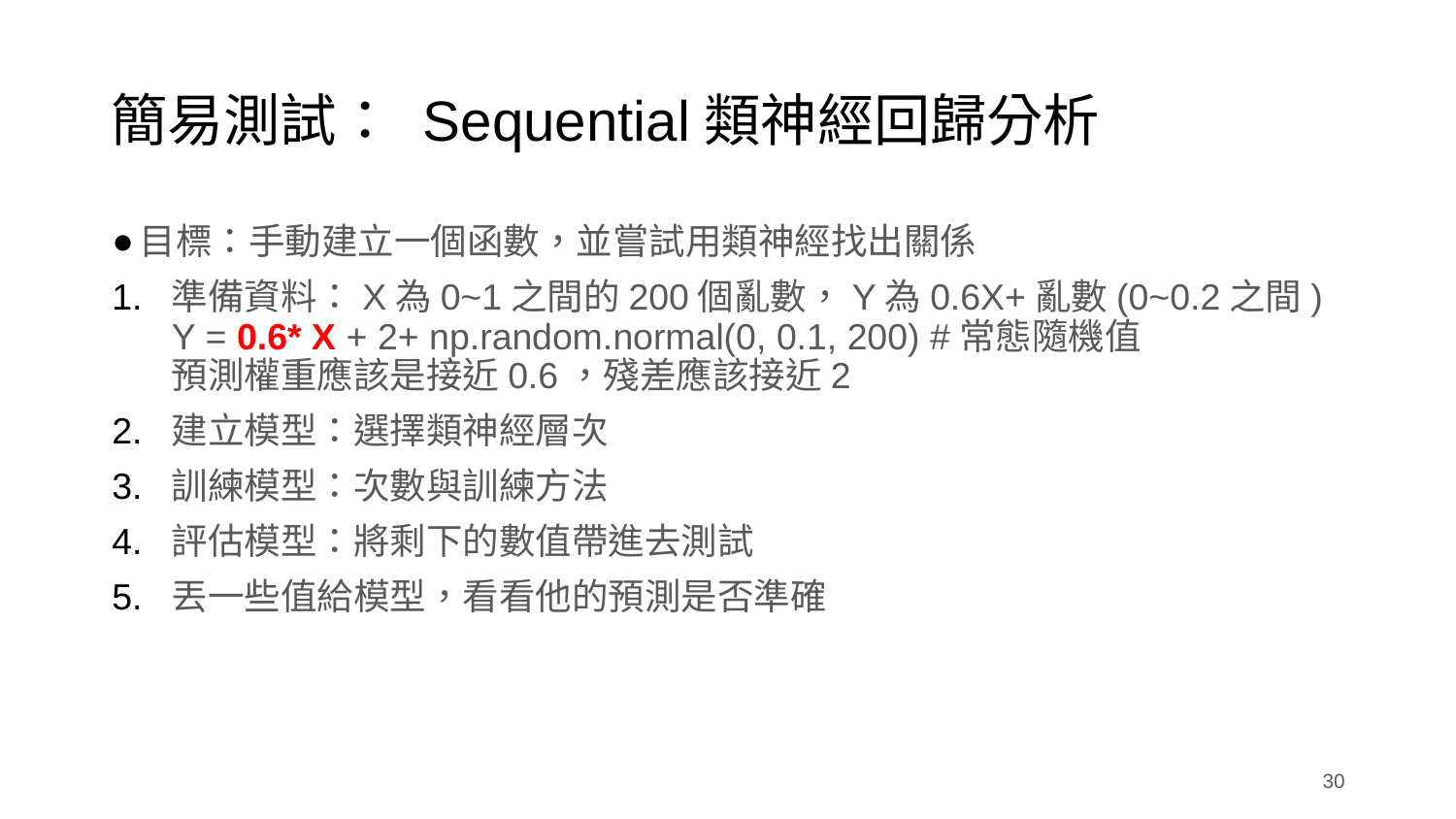

# 簡易測試： Sequential類神經回歸分析
目標：手動建立一個函數，並嘗試用類神經找出關係
準備資料：X為0~1之間的200個亂數，Y為0.6X+亂數(0~0.2之間)
Y = 0.6* X + 2+ np.random.normal(0, 0.1, 200) #常態隨機值
預測權重應該是接近0.6，殘差應該接近2
建立模型：選擇類神經層次
訓練模型：次數與訓練方法
評估模型：將剩下的數值帶進去測試
丟一些值給模型，看看他的預測是否準確

30